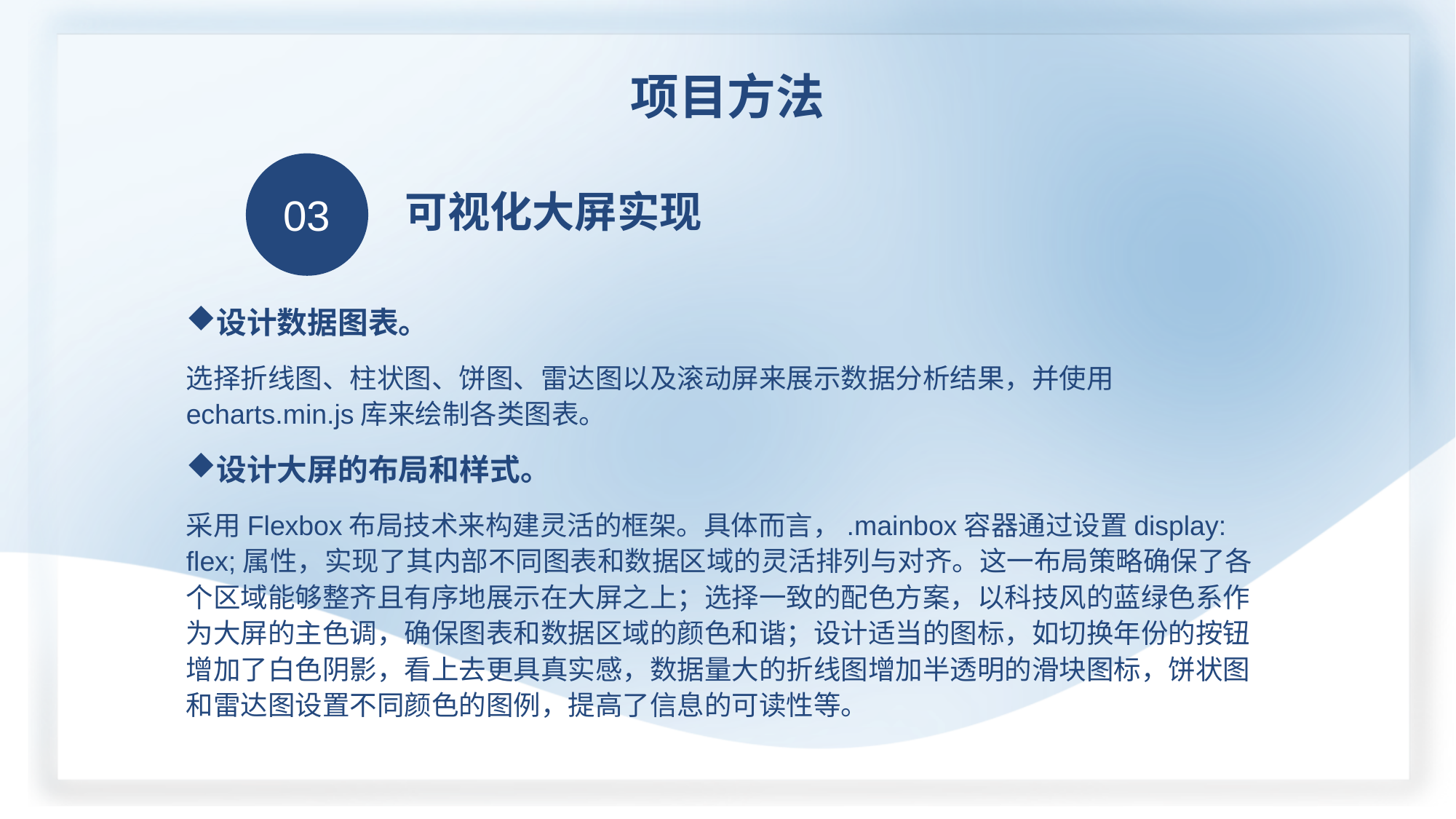

项目方法
03
可视化大屏实现
设计数据图表。
选择折线图、柱状图、饼图、雷达图以及滚动屏来展示数据分析结果，并使用echarts.min.js库来绘制各类图表。
设计大屏的布局和样式。
采用Flexbox布局技术来构建灵活的框架。具体而言，.mainbox容器通过设置display: flex;属性，实现了其内部不同图表和数据区域的灵活排列与对齐。这一布局策略确保了各个区域能够整齐且有序地展示在大屏之上；选择一致的配色方案，以科技风的蓝绿色系作为大屏的主色调，确保图表和数据区域的颜色和谐；设计适当的图标，如切换年份的按钮增加了白色阴影，看上去更具真实感，数据量大的折线图增加半透明的滑块图标，饼状图和雷达图设置不同颜色的图例，提高了信息的可读性等。